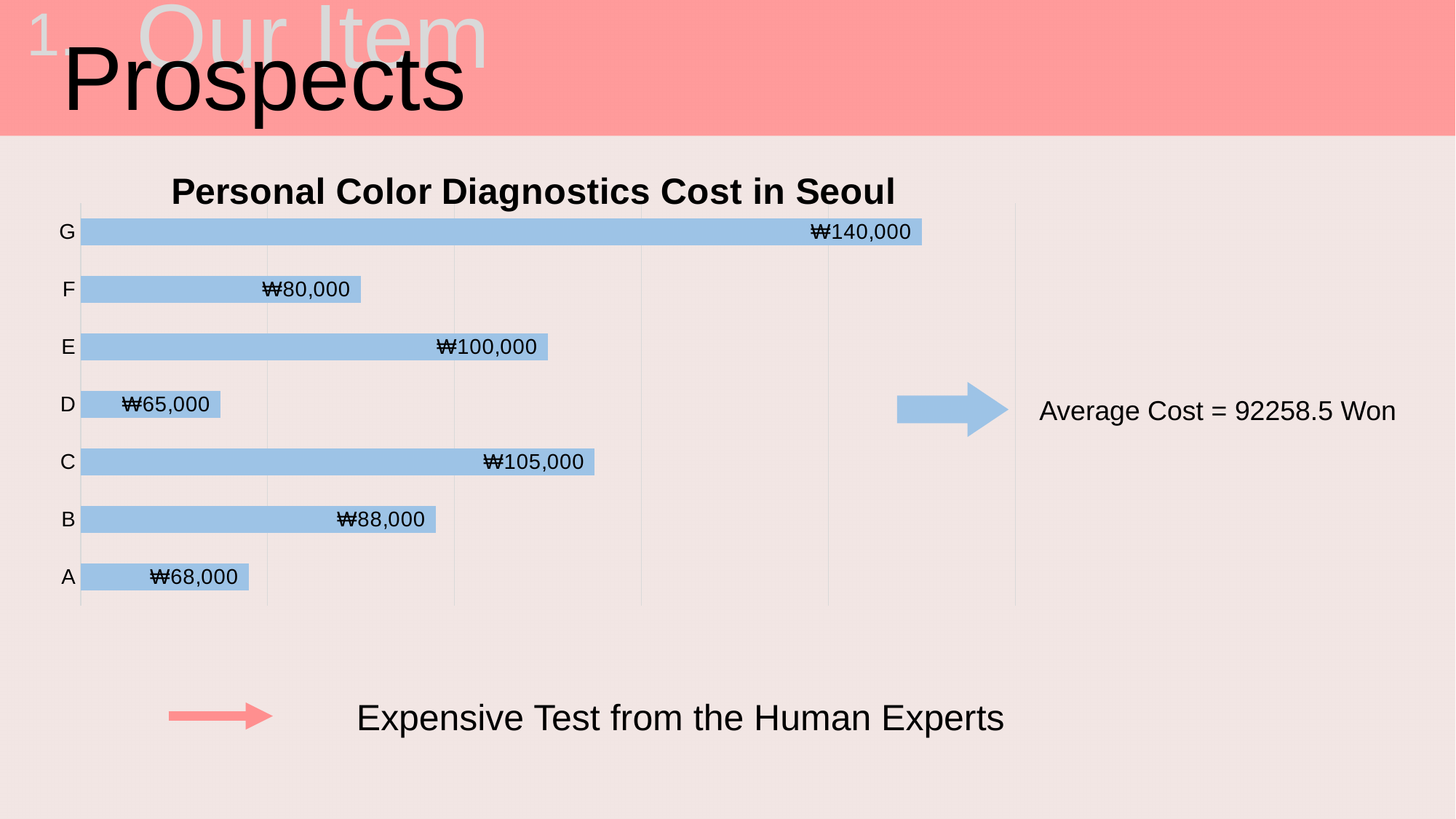

Our Item
1.
Prospects

### Chart: Personal Color Diagnostics Cost in Seoul

| Category | 비용 |
|---|---|
| A | 68000.0 |
| B | 88000.0 |
| C | 105000.0 |
| D | 65000.0 |
| E | 100000.0 |
| F | 80000.0 |
| G | 140000.0 |
Average Cost = 92258.5 Won
Expensive Test from the Human Experts